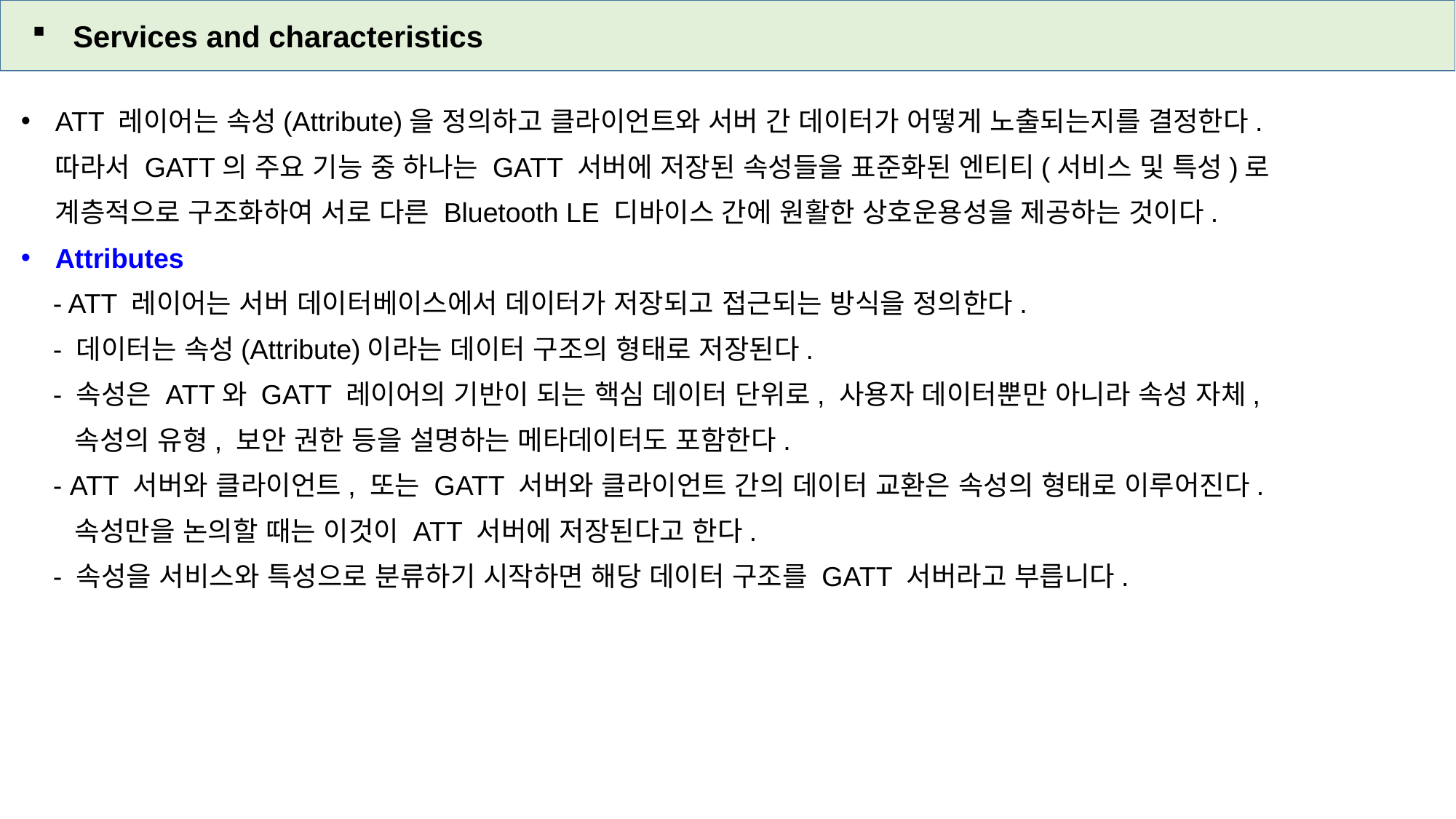

Services and characteristics
ATT 레이어는 속성(Attribute)을 정의하고 클라이언트와 서버 간 데이터가 어떻게 노출되는지를 결정한다.
따라서 GATT의 주요 기능 중 하나는 GATT 서버에 저장된 속성들을 표준화된 엔티티(서비스 및 특성)로
계층적으로 구조화하여 서로 다른 Bluetooth LE 디바이스 간에 원활한 상호운용성을 제공하는 것이다.
Attributes
- ATT 레이어는 서버 데이터베이스에서 데이터가 저장되고 접근되는 방식을 정의한다.
- 데이터는 속성(Attribute)이라는 데이터 구조의 형태로 저장된다.
- 속성은 ATT와 GATT 레이어의 기반이 되는 핵심 데이터 단위로, 사용자 데이터뿐만 아니라 속성 자체,
  속성의 유형, 보안 권한 등을 설명하는 메타데이터도 포함한다.
- ATT 서버와 클라이언트, 또는 GATT 서버와 클라이언트 간의 데이터 교환은 속성의 형태로 이루어진다.
  속성만을 논의할 때는 이것이 ATT 서버에 저장된다고 한다.
- 속성을 서비스와 특성으로 분류하기 시작하면 해당 데이터 구조를 GATT 서버라고 부릅니다.